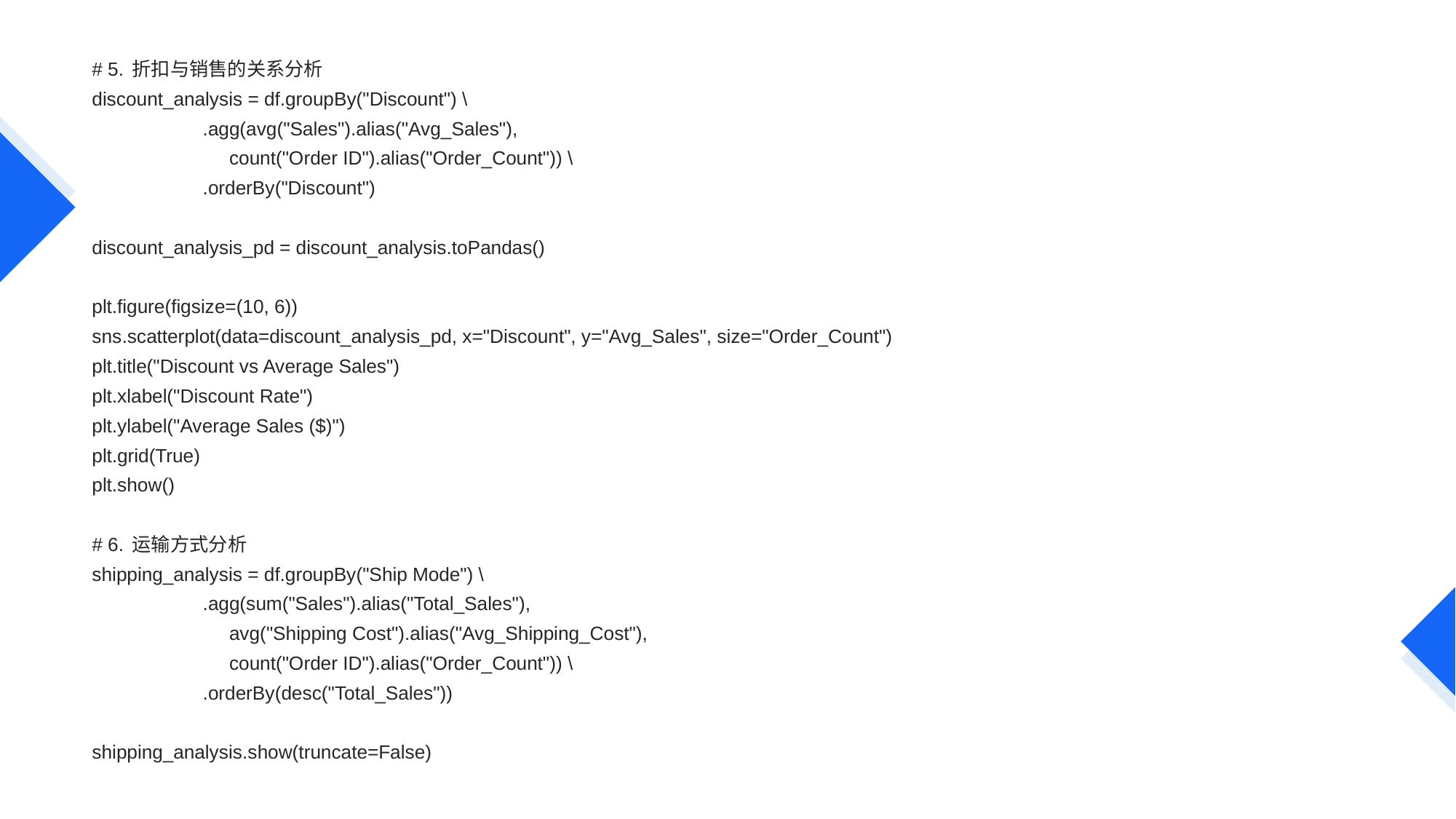

# 5. 折扣与销售的关系分析
discount_analysis = df.groupBy("Discount") \
                     .agg(avg("Sales").alias("Avg_Sales"),
                          count("Order ID").alias("Order_Count")) \
                     .orderBy("Discount")

discount_analysis_pd = discount_analysis.toPandas()

plt.figure(figsize=(10, 6))
sns.scatterplot(data=discount_analysis_pd, x="Discount", y="Avg_Sales", size="Order_Count")
plt.title("Discount vs Average Sales")
plt.xlabel("Discount Rate")
plt.ylabel("Average Sales ($)")
plt.grid(True)
plt.show()

# 6. 运输方式分析
shipping_analysis = df.groupBy("Ship Mode") \
                     .agg(sum("Sales").alias("Total_Sales"),
                          avg("Shipping Cost").alias("Avg_Shipping_Cost"),
                          count("Order ID").alias("Order_Count")) \
                     .orderBy(desc("Total_Sales"))

shipping_analysis.show(truncate=False)
#